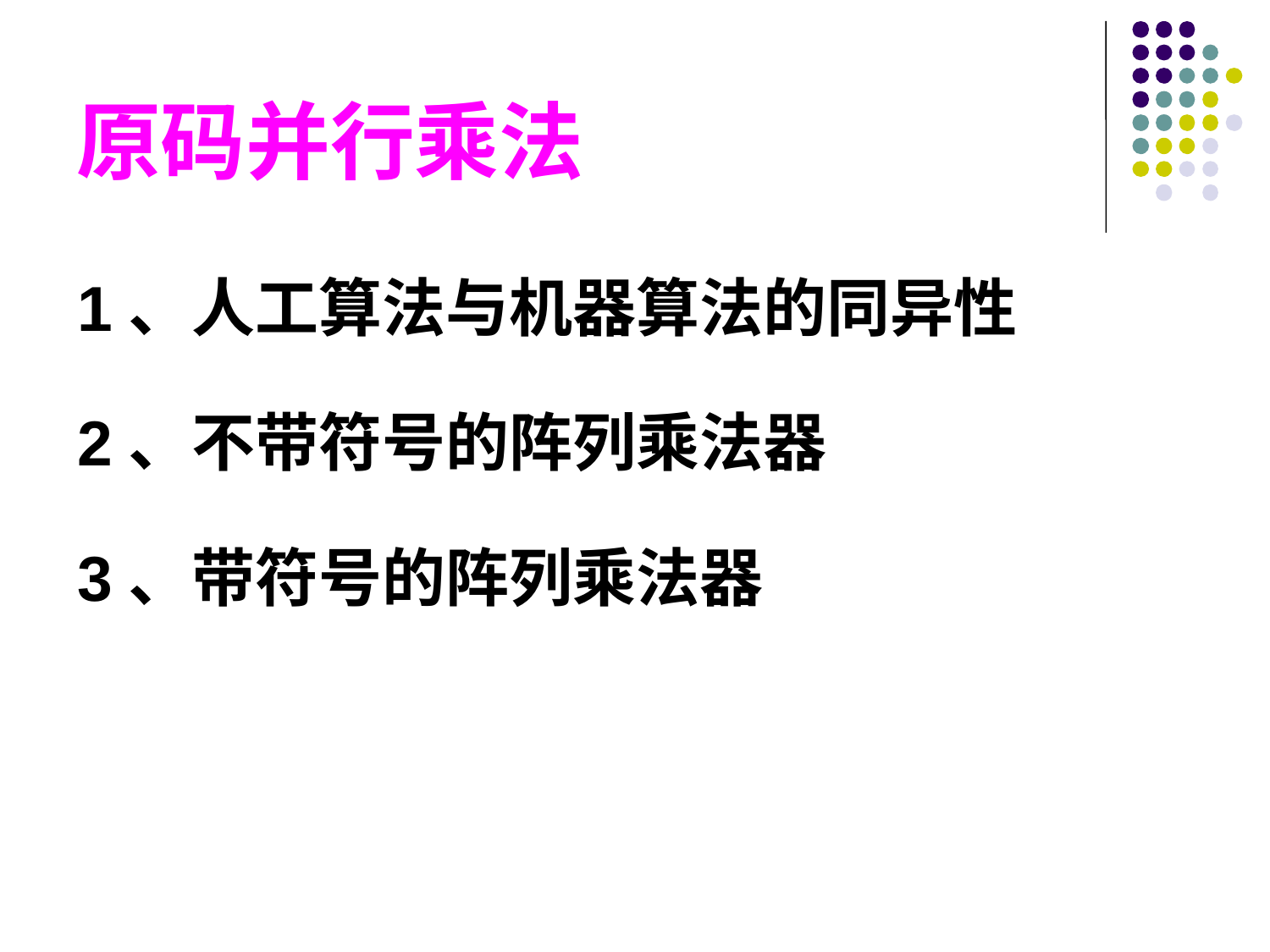

原码并行乘法
1、人工算法与机器算法的同异性
2、不带符号的阵列乘法器
3、带符号的阵列乘法器
#
58